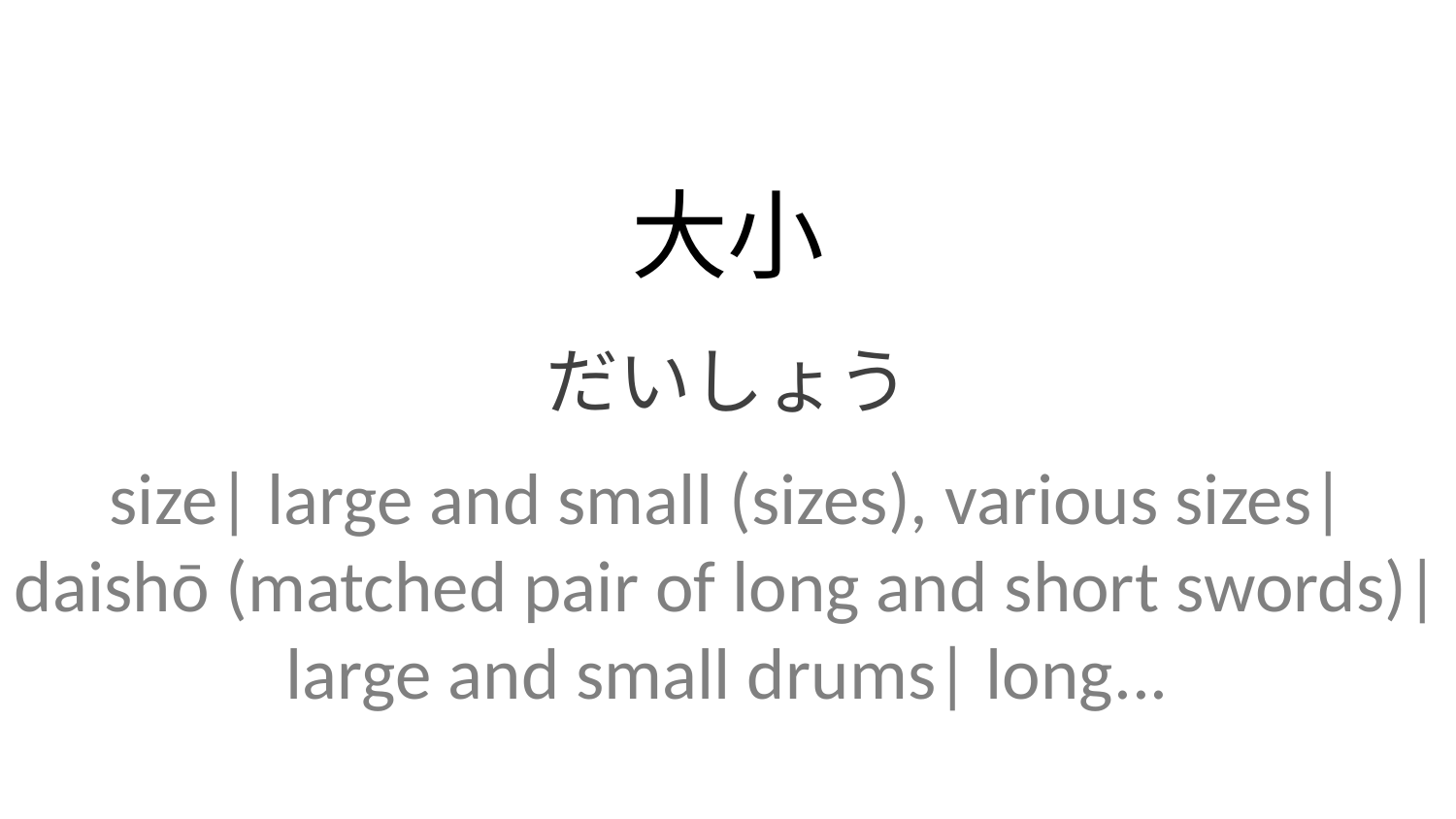

大小

だいしょう
size| large and small (sizes), various sizes| daishō (matched pair of long and short swords)| large and small drums| long...